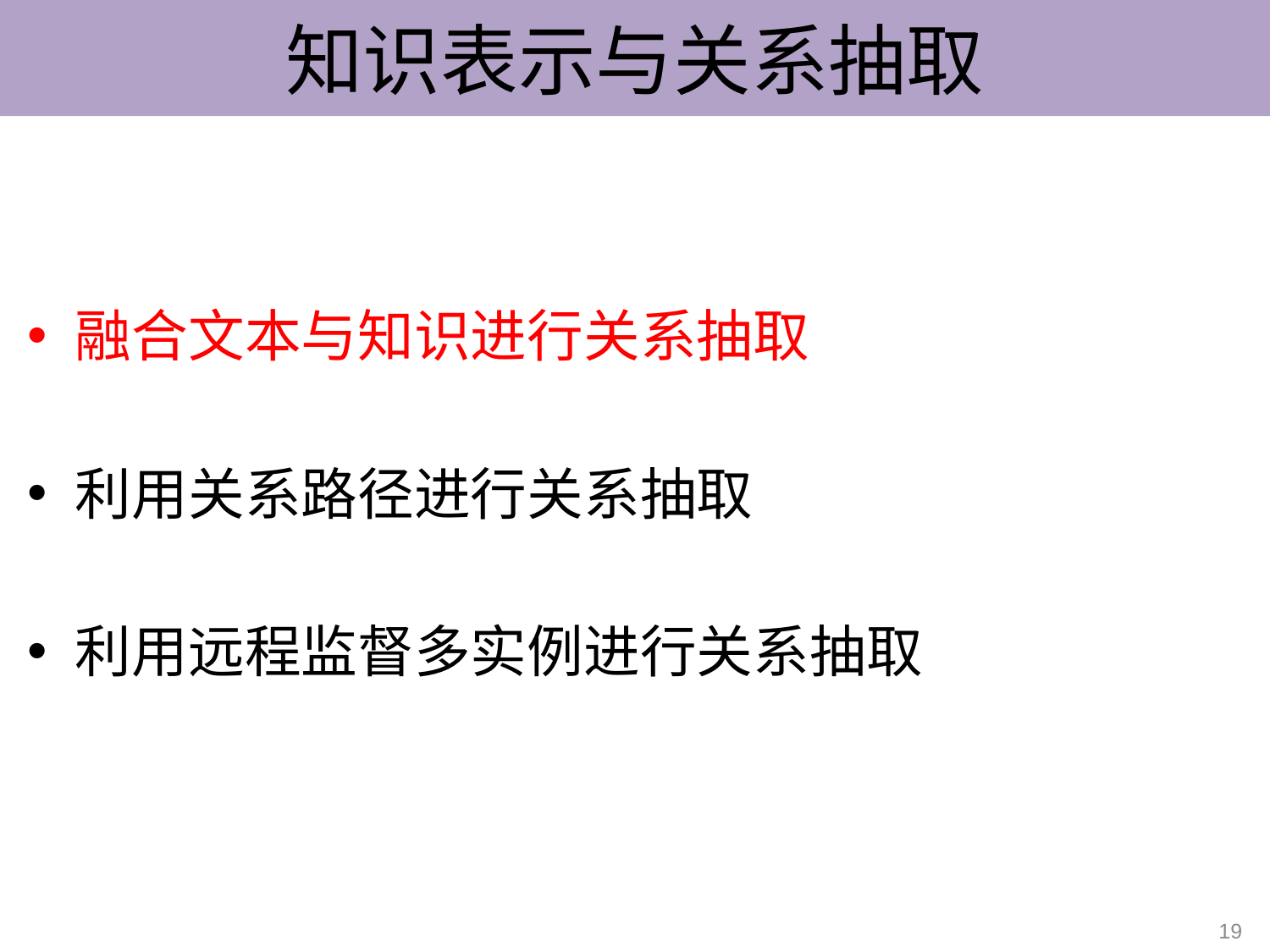

# 知识表示与关系抽取

融合文本与知识进行关系抽取

利用关系路径进行关系抽取

利用远程监督多实例进行关系抽取
19